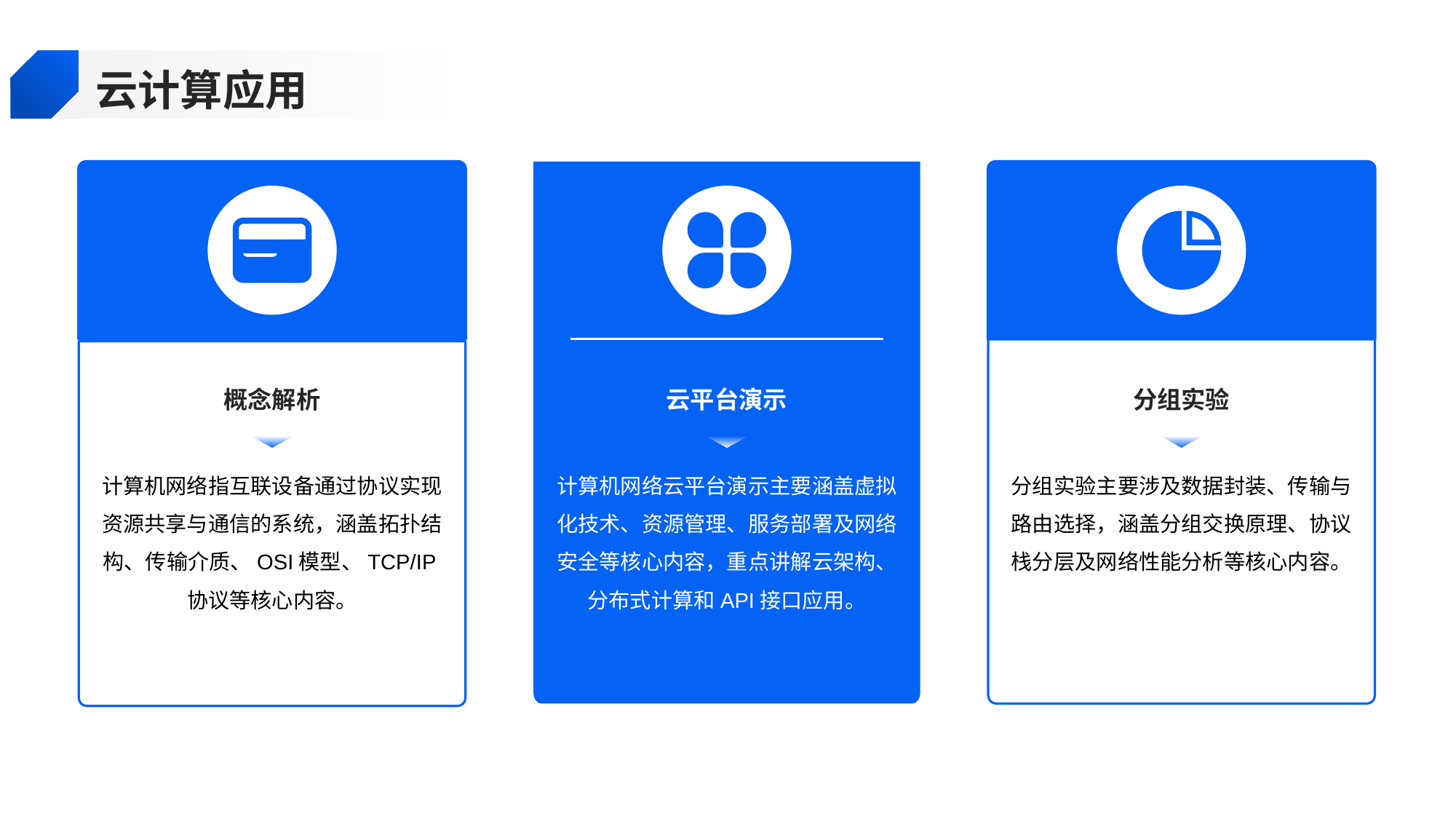

云计算应用

概念解析
云平台演示
分组实验

计算机网络指互联设备通过协议实现资源共享与通信的系统，涵盖拓扑结构、传输介质、OSI模型、TCP/IP协议等核心内容。
计算机网络云平台演示主要涵盖虚拟化技术、资源管理、服务部署及网络安全等核心内容，重点讲解云架构、分布式计算和API接口应用。
分组实验主要涉及数据封装、传输与路由选择，涵盖分组交换原理、协议栈分层及网络性能分析等核心内容。